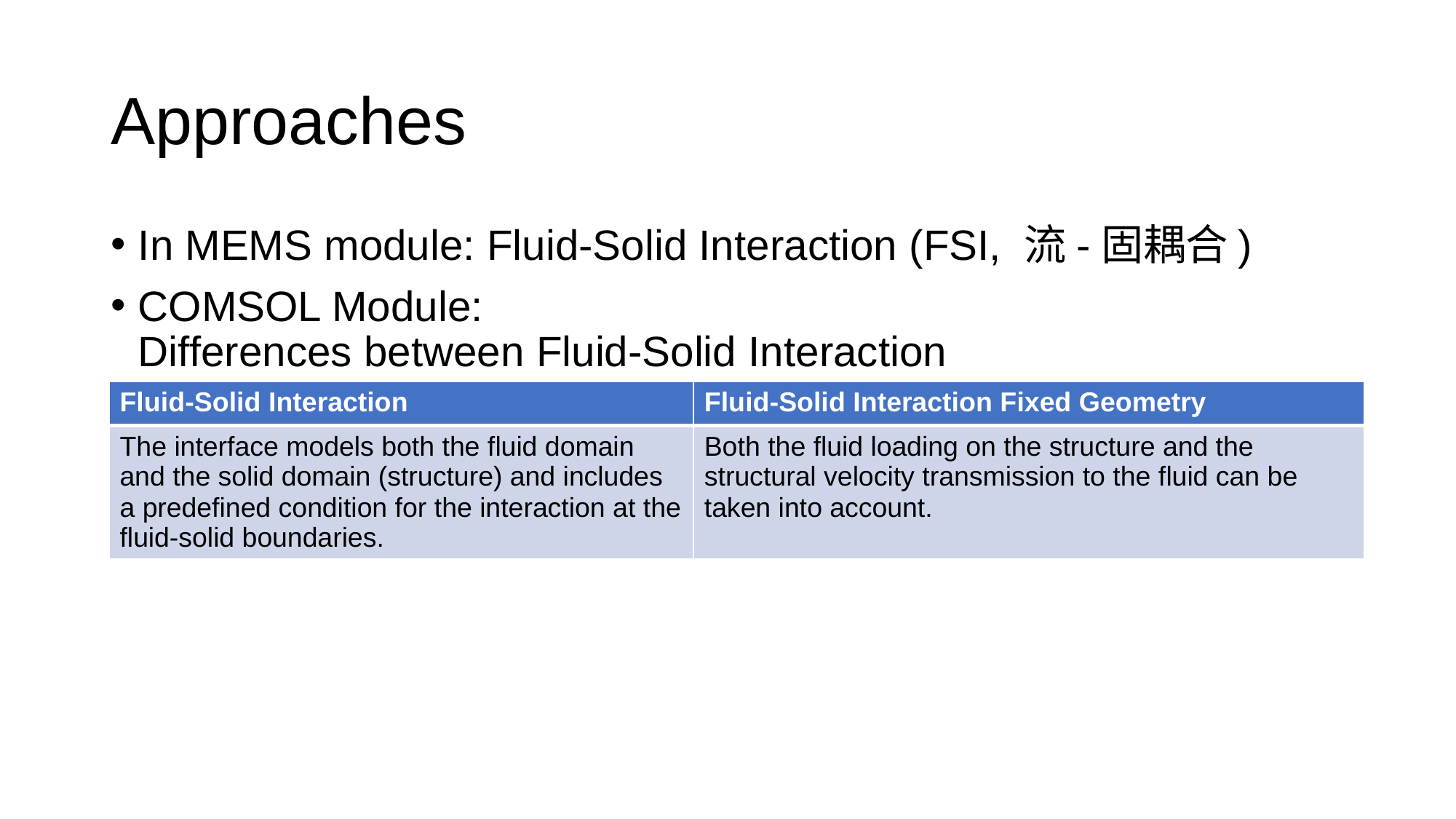

# Approaches
In MEMS module: Fluid-Solid Interaction (FSI, 流-固耦合)
COMSOL Module:
Differences between Fluid-Solid Interaction
and Fluid-Solid Interaction Fixed Geometry?

| Fluid-Solid Interaction | Fluid-Solid Interaction Fixed Geometry |
| --- | --- |
| The interface models both the fluid domain and the solid domain (structure) and includes a predefined condition for the interaction at the fluid-solid boundaries. | Both the fluid loading on the structure and the structural velocity transmission to the fluid can be taken into account. |